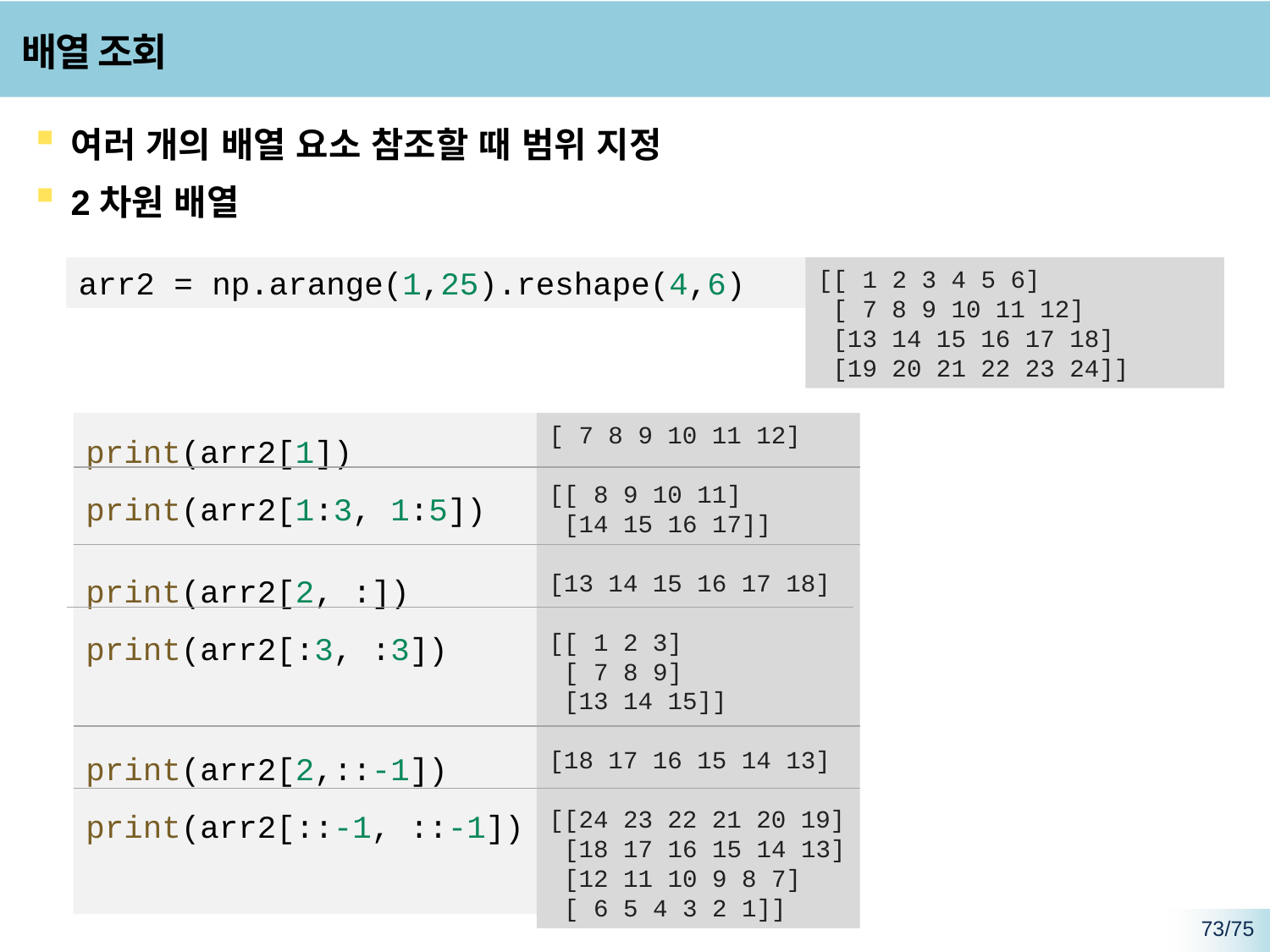

# 배열 조회
여러 개의 배열 요소 참조할 때 범위 지정
2차원 배열

arr2 = np.arange(1,25).reshape(4,6)
[[ 1 2 3 4 5 6]
 [ 7 8 9 10 11 12]
 [13 14 15 16 17 18]
 [19 20 21 22 23 24]]
print(arr2[1])
print(arr2[1:3, 1:5])

print(arr2[2, :])
print(arr2[:3, :3])

print(arr2[2,::-1])
print(arr2[::-1, ::-1])

[ 7 8 9 10 11 12]

[[ 8 9 10 11]
 [14 15 16 17]]

[13 14 15 16 17 18]

[[ 1 2 3]
 [ 7 8 9]
 [13 14 15]]

[18 17 16 15 14 13]

[[24 23 22 21 20 19]
 [18 17 16 15 14 13]
 [12 11 10 9 8 7]
 [ 6 5 4 3 2 1]]